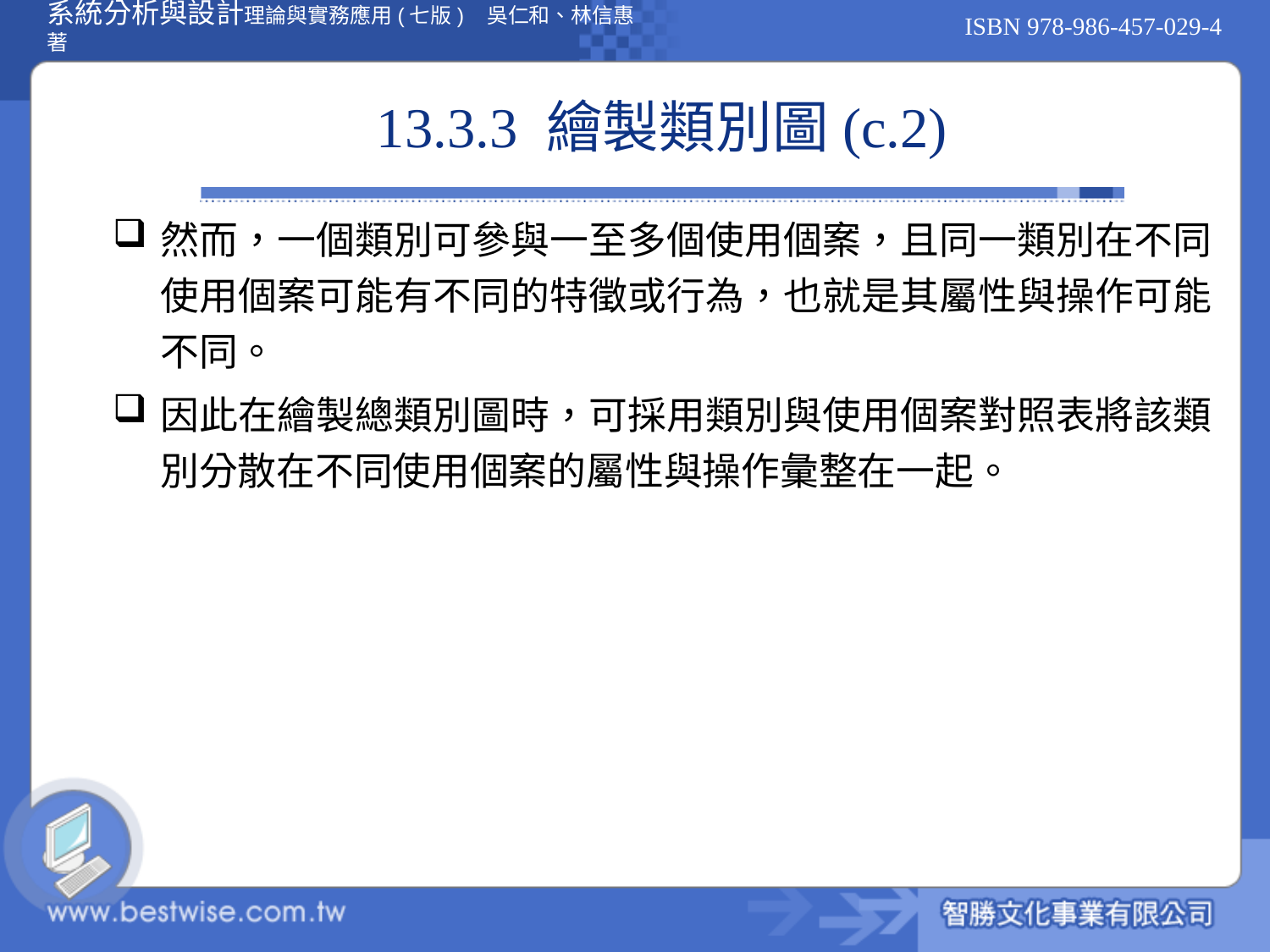

# 13.3.3 繪製類別圖(c.2)
然而，一個類別可參與一至多個使用個案，且同一類別在不同使用個案可能有不同的特徵或行為，也就是其屬性與操作可能不同。
因此在繪製總類別圖時，可採用類別與使用個案對照表將該類別分散在不同使用個案的屬性與操作彙整在一起。